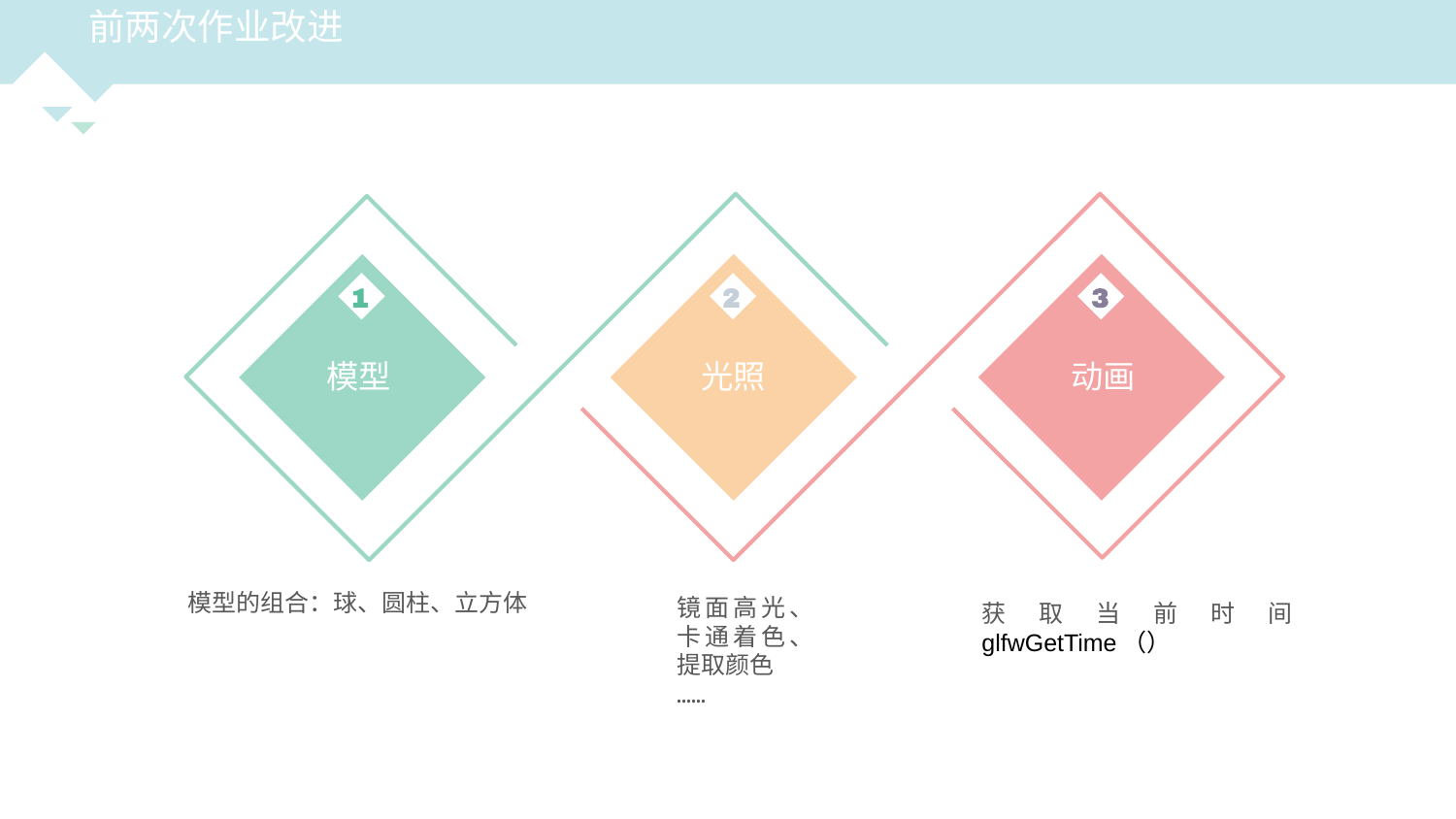

前两次作业改进

模型
1

光照
2

3

动画
模型的组合：球、圆柱、立方体
镜面高光、
卡通着色、
提取颜色
……
获取当前时间glfwGetTime（）